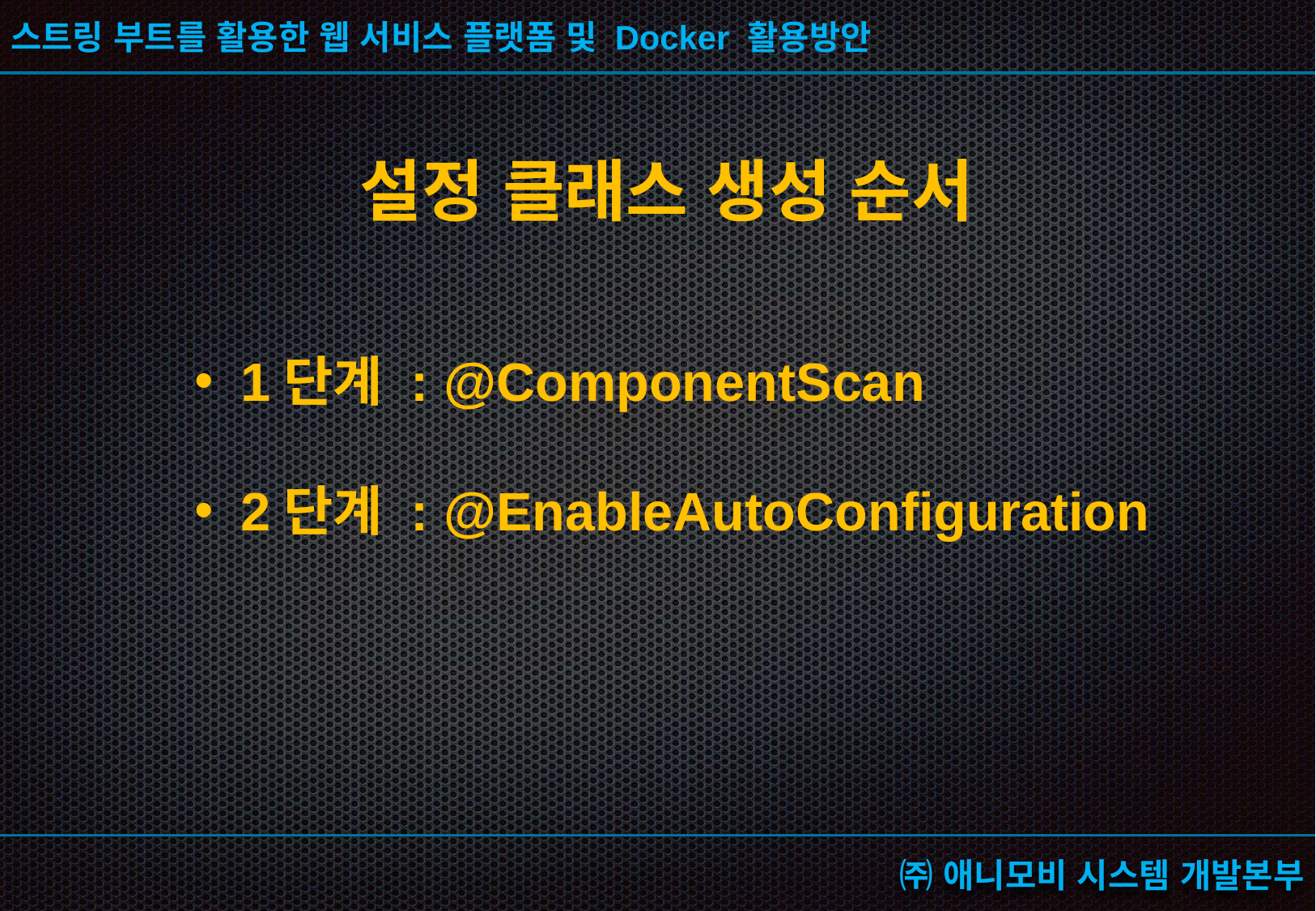

설정 클래스 생성 순서

1단계 : @ComponentScan

2단계 : @EnableAutoConfiguration